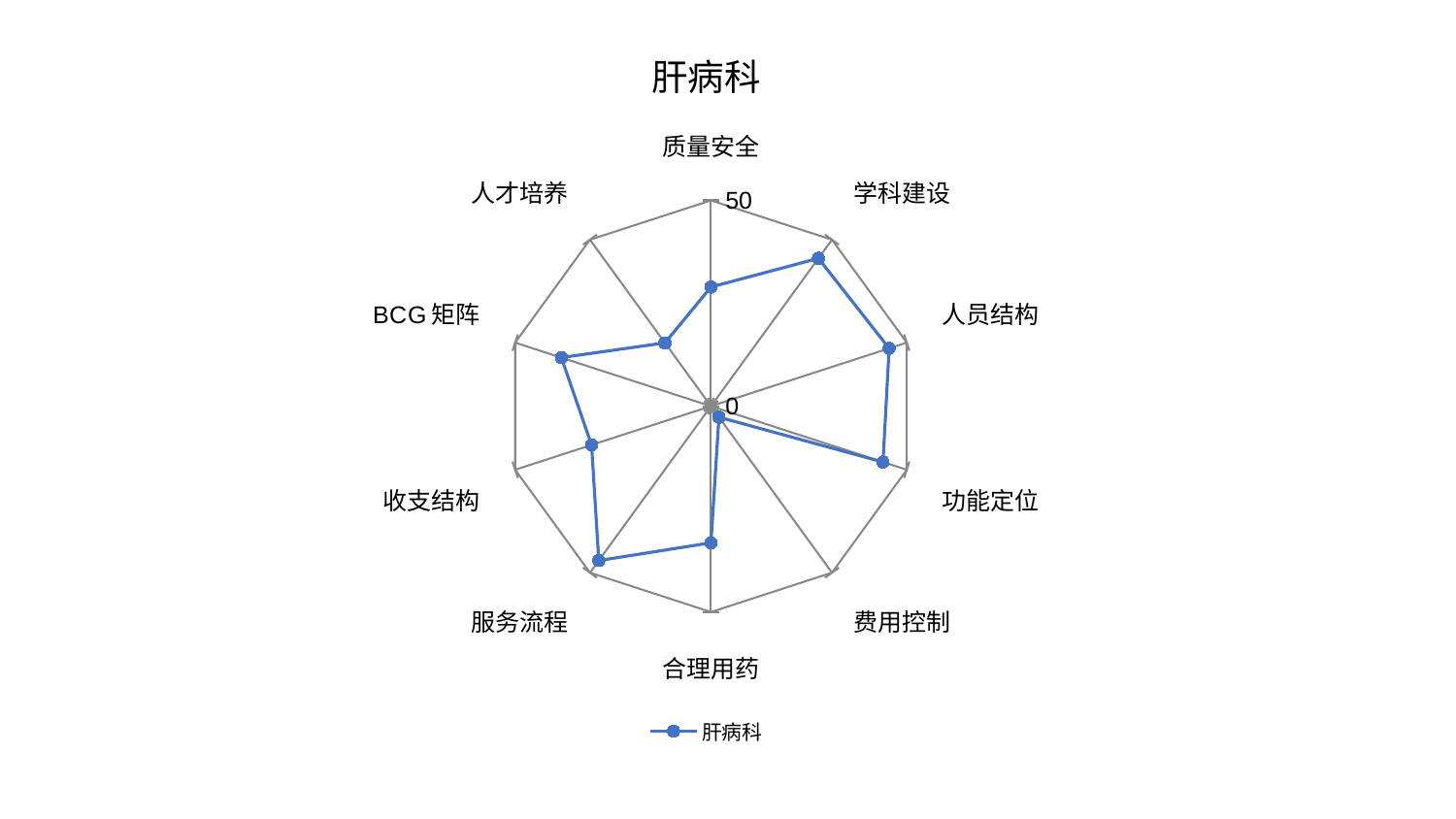

### Chart: 肝病科

| Category | 肝病科 |
|---|---|
| 质量安全 | 28.9514080647749 |
| 学科建设 | 44.40791783715301 |
| 人员结构 | 45.49065722907513 |
| 功能定位 | 43.924566417152874 |
| 费用控制 | 3.3124893885589284 |
| 合理用药 | 33.1960771351499 |
| 服务流程 | 46.359437831206435 |
| 收支结构 | 30.493547668041312 |
| BCG矩阵 | 38.20120946980353 |
| 人才培养 | 19.029300004097582 |
133